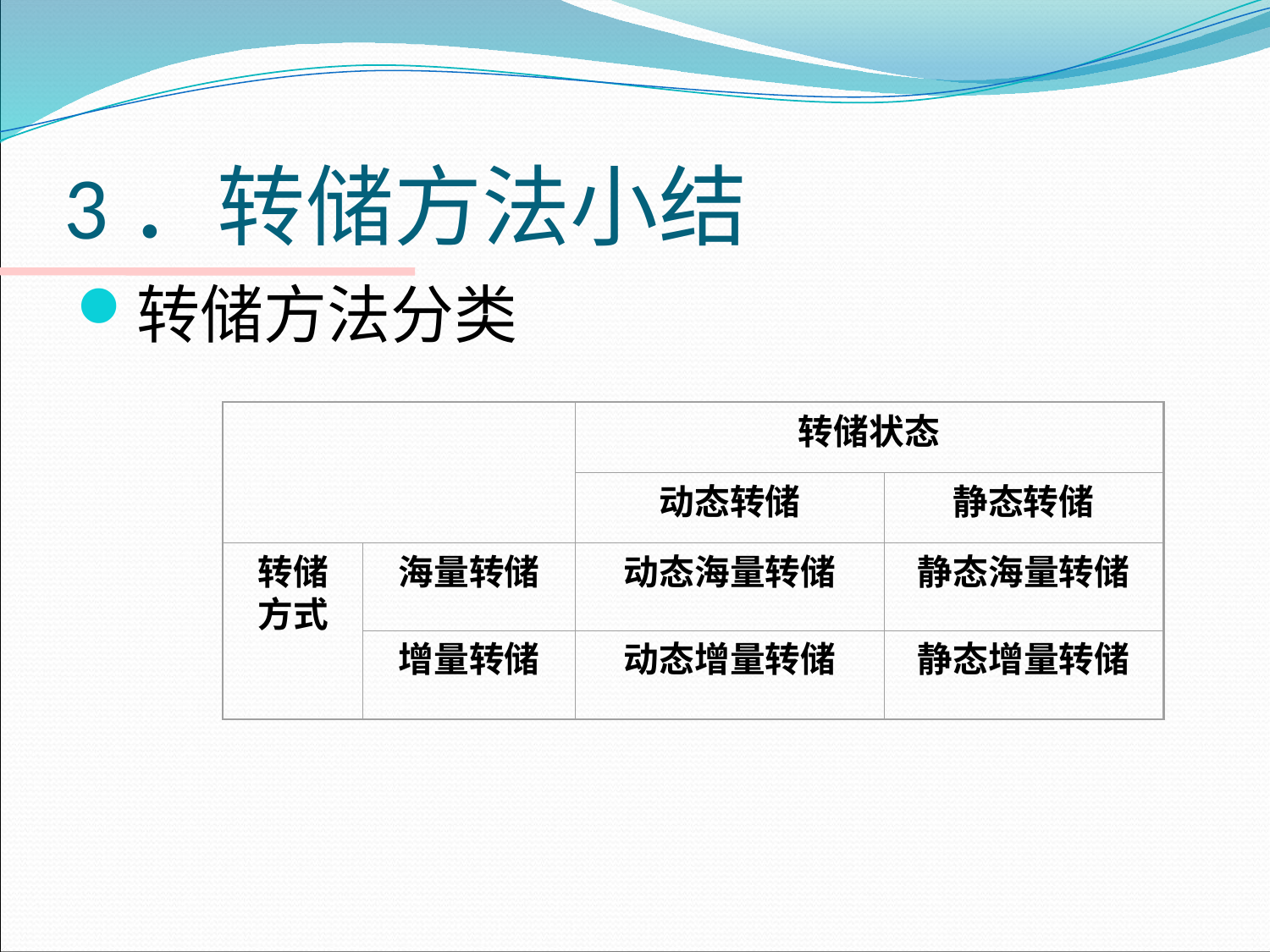

# 3．转储方法小结
转储方法分类

转储状态

动态转储

静态转储

转储方式

海量转储

动态海量转储

静态海量转储

增量转储

动态增量转储

静态增量转储

935